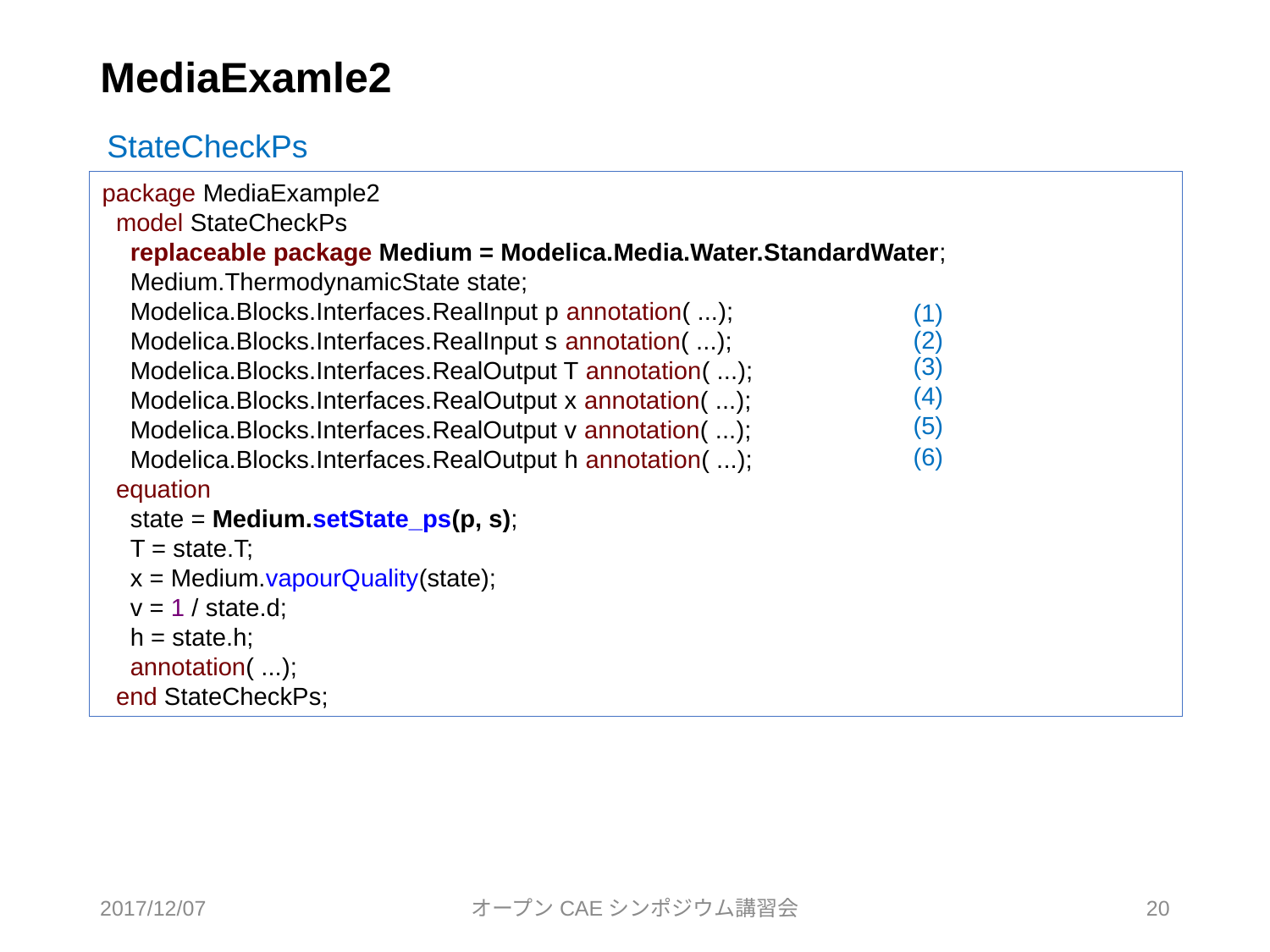

# MediaExamle2
StateCheckPs
package MediaExample2
  model StateCheckPs
    replaceable package Medium = Modelica.Media.Water.StandardWater;
    Medium.ThermodynamicState state;
    Modelica.Blocks.Interfaces.RealInput p annotation( ...);
    Modelica.Blocks.Interfaces.RealInput s annotation( ...);
    Modelica.Blocks.Interfaces.RealOutput T annotation( ...);
    Modelica.Blocks.Interfaces.RealOutput x annotation( ...);
    Modelica.Blocks.Interfaces.RealOutput v annotation( ...);
    Modelica.Blocks.Interfaces.RealOutput h annotation( ...);
  equation
    state = Medium.setState_ps(p, s);
    T = state.T;
    x = Medium.vapourQuality(state);
    v = 1 / state.d;
    h = state.h;
    annotation( ...);
  end StateCheckPs;
(1)
(2)
(3)
(4)
(5)
(6)
2017/12/07
オープンCAEシンポジウム講習会
20